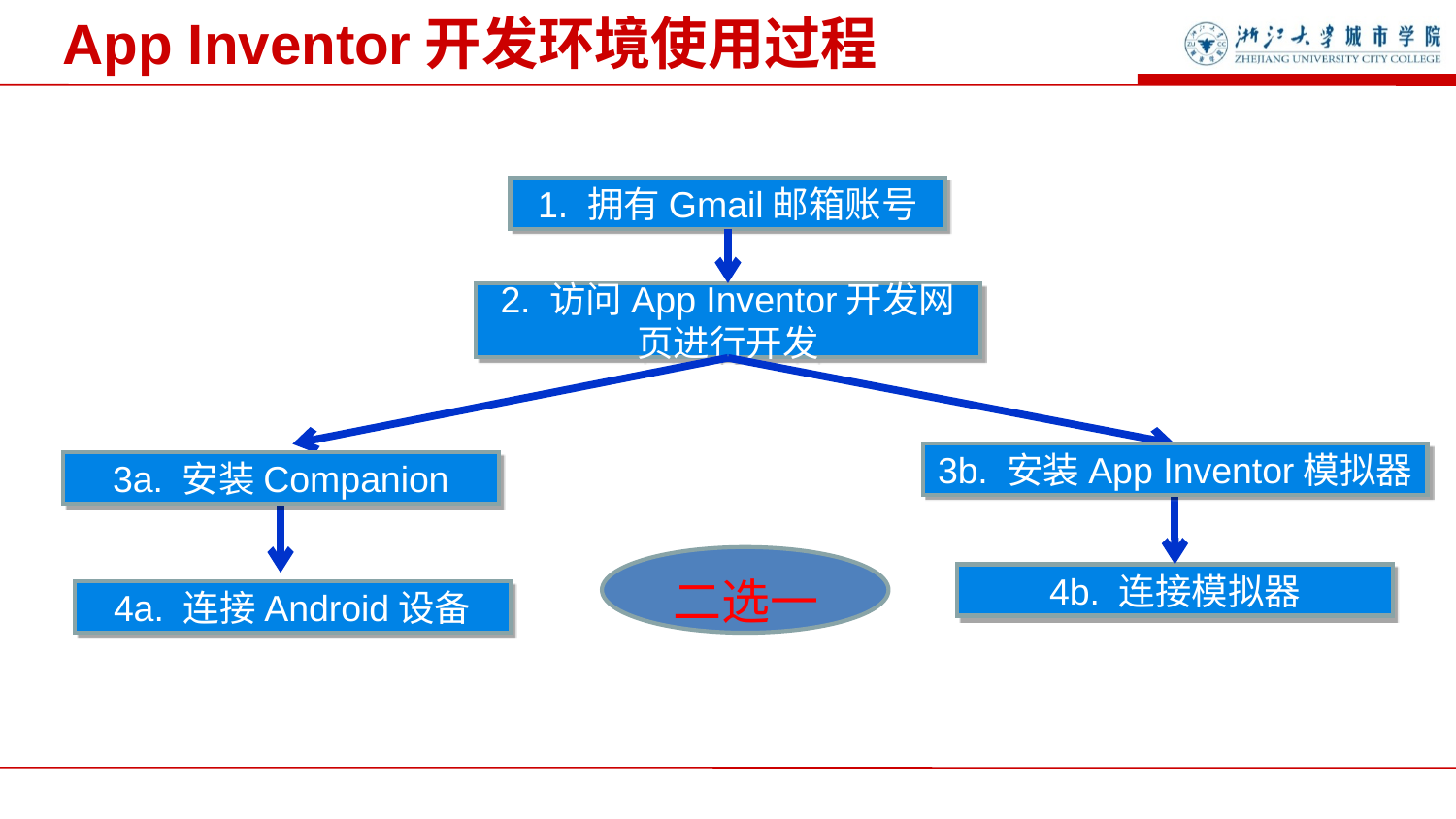

App Inventor开发环境使用过程
1. 拥有Gmail邮箱账号
2. 访问App Inventor开发网页进行开发
3b. 安装App Inventor模拟器
3a. 安装Companion

二选一
4b. 连接模拟器
4a. 连接Android设备